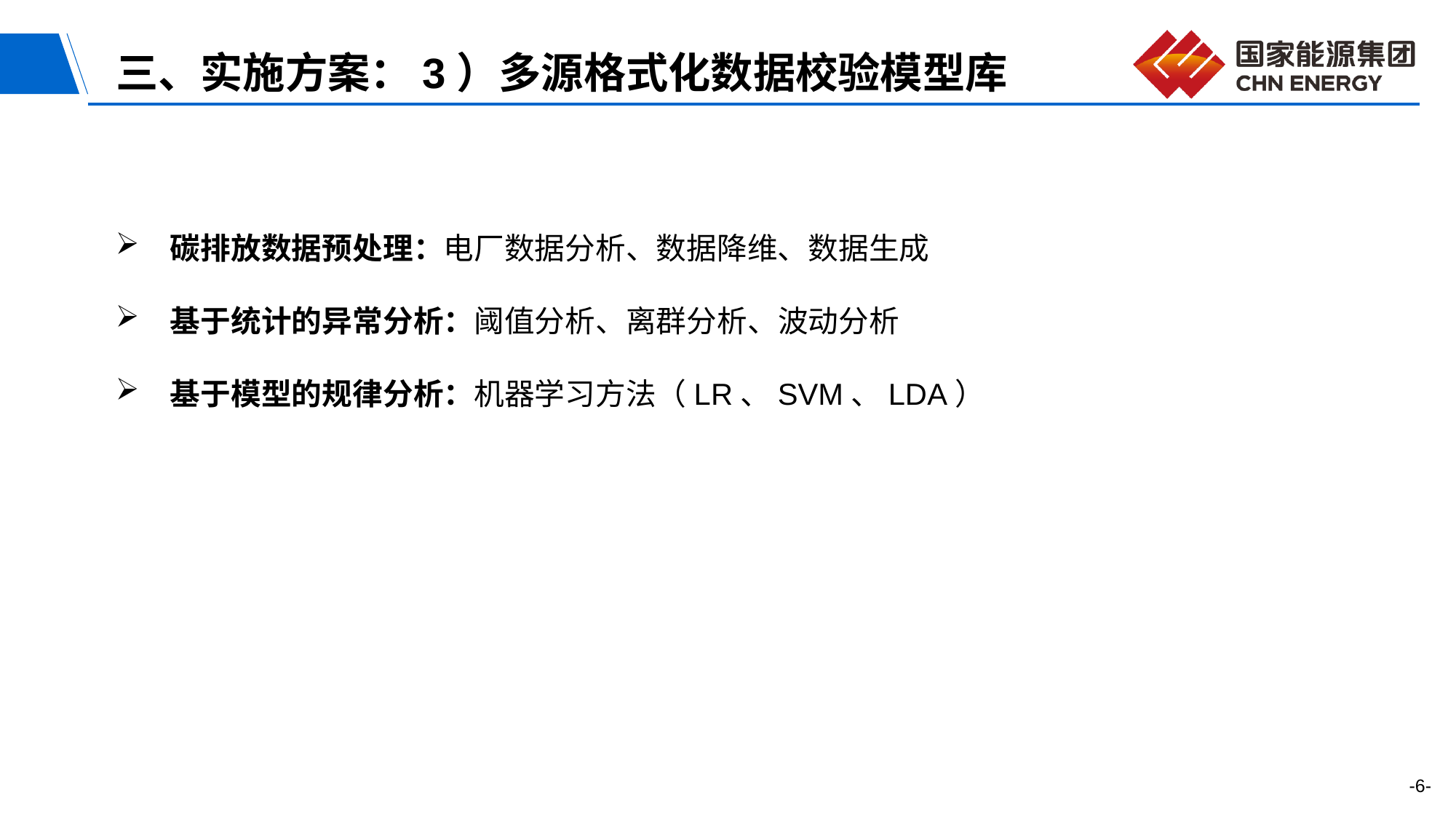

# 三、实施方案：3）多源格式化数据校验模型库
碳排放数据预处理：电厂数据分析、数据降维、数据生成
基于统计的异常分析：阈值分析、离群分析、波动分析
基于模型的规律分析：机器学习方法（LR、SVM、LDA）